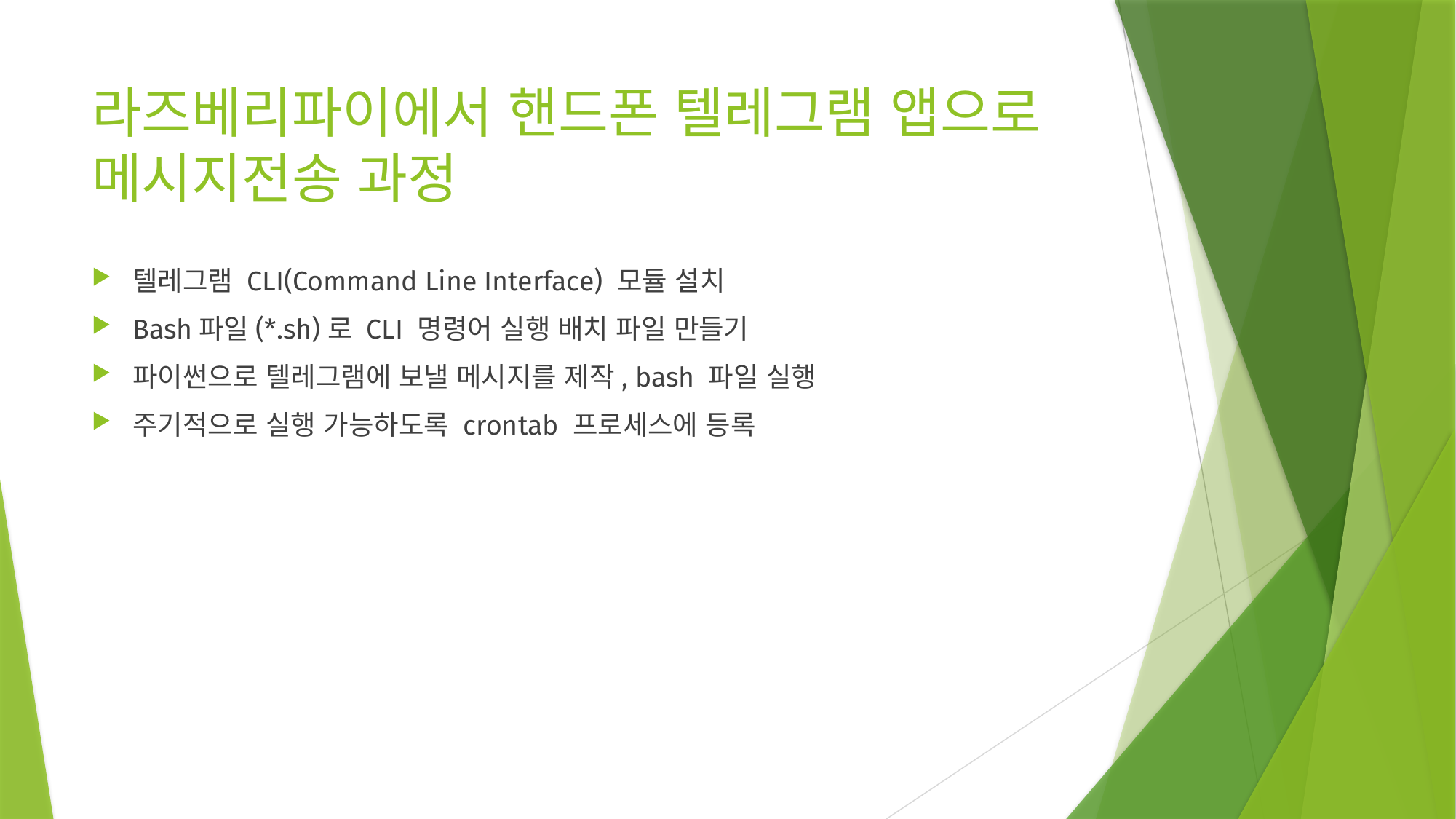

# 라즈베리파이에서 핸드폰 텔레그램 앱으로 메시지전송 과정
텔레그램 CLI(Command Line Interface) 모듈 설치
Bash파일(*.sh)로 CLI 명령어 실행 배치 파일 만들기
파이썬으로 텔레그램에 보낼 메시지를 제작, bash 파일 실행
주기적으로 실행 가능하도록 crontab 프로세스에 등록